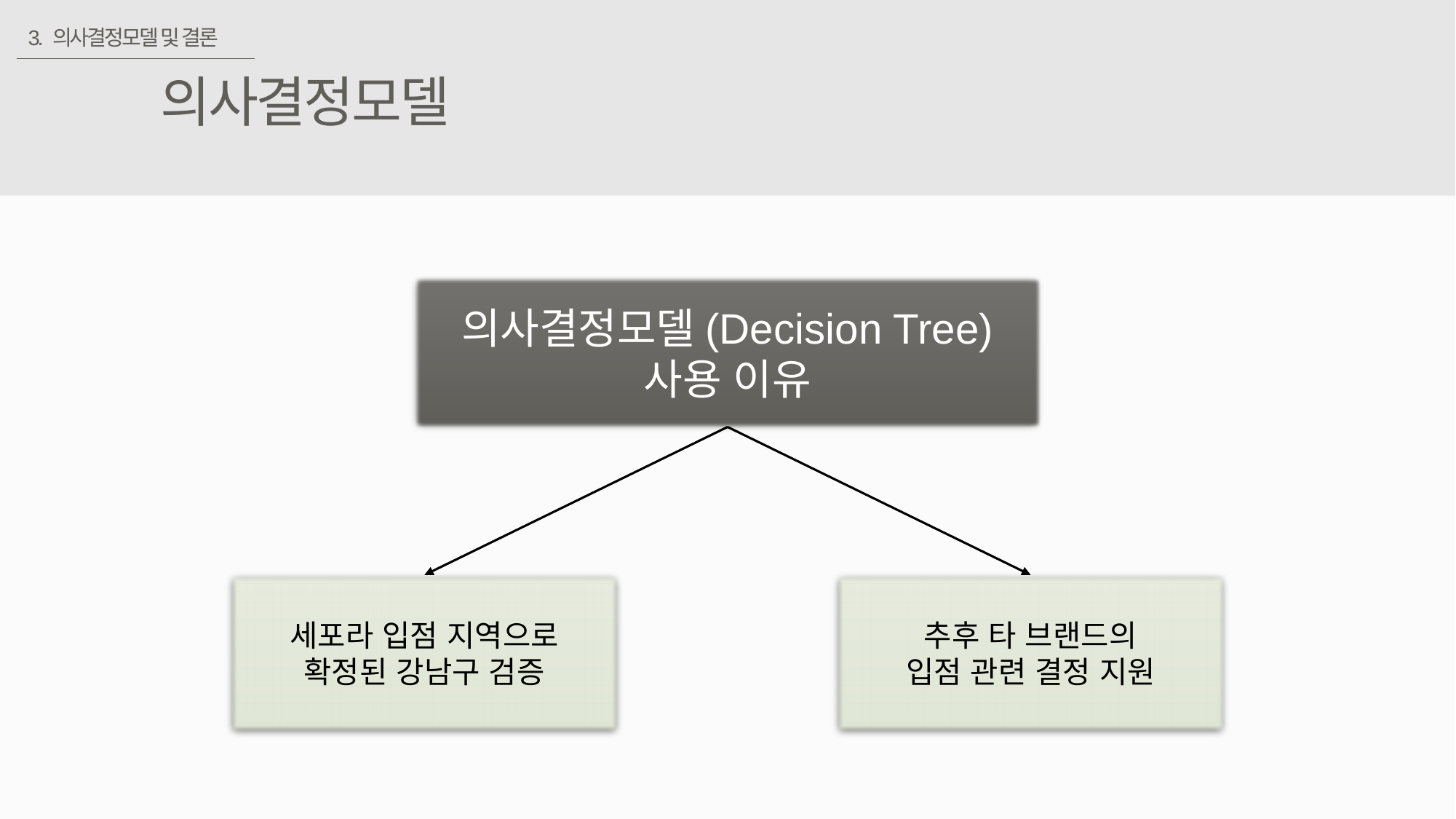

3. 의사결정모델 및 결론
의사결정모델

의사결정모델(Decision Tree)
사용 이유

세포라 입점 지역으로
확정된 강남구 검증

추후 타 브랜드의
입점 관련 결정 지원